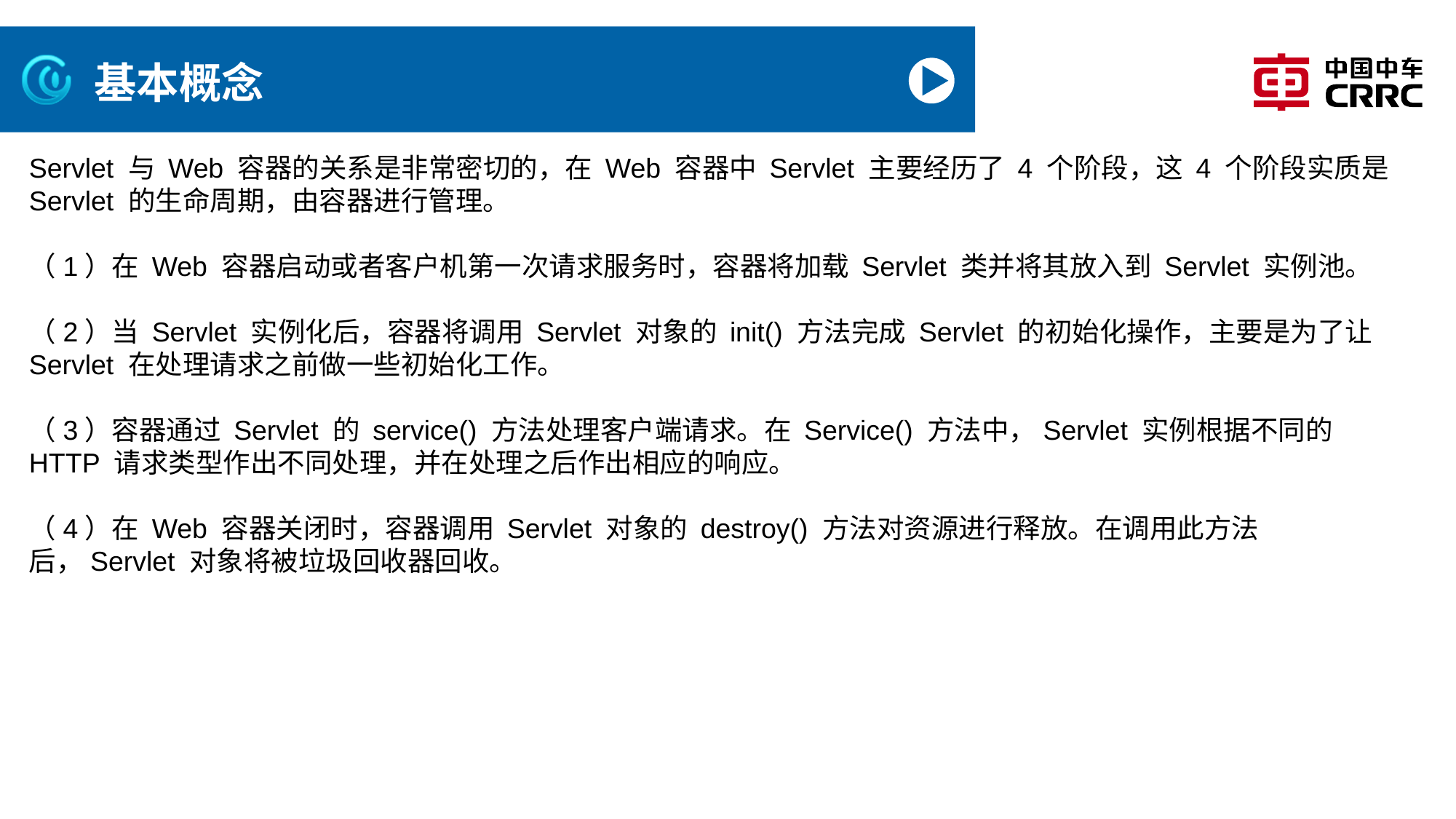

# 基本概念
Servlet 与 Web 容器的关系是非常密切的，在 Web 容器中 Servlet 主要经历了 4 个阶段，这 4 个阶段实质是 Servlet 的生命周期，由容器进行管理。

（1）在 Web 容器启动或者客户机第一次请求服务时，容器将加载 Servlet 类并将其放入到 Servlet 实例池。

（2）当 Servlet 实例化后，容器将调用 Servlet 对象的 init() 方法完成 Servlet 的初始化操作，主要是为了让 Servlet 在处理请求之前做一些初始化工作。

（3）容器通过 Servlet 的 service() 方法处理客户端请求。在 Service() 方法中，Servlet 实例根据不同的 HTTP 请求类型作出不同处理，并在处理之后作出相应的响应。

（4）在 Web 容器关闭时，容器调用 Servlet 对象的 destroy() 方法对资源进行释放。在调用此方法后，Servlet 对象将被垃圾回收器回收。

19